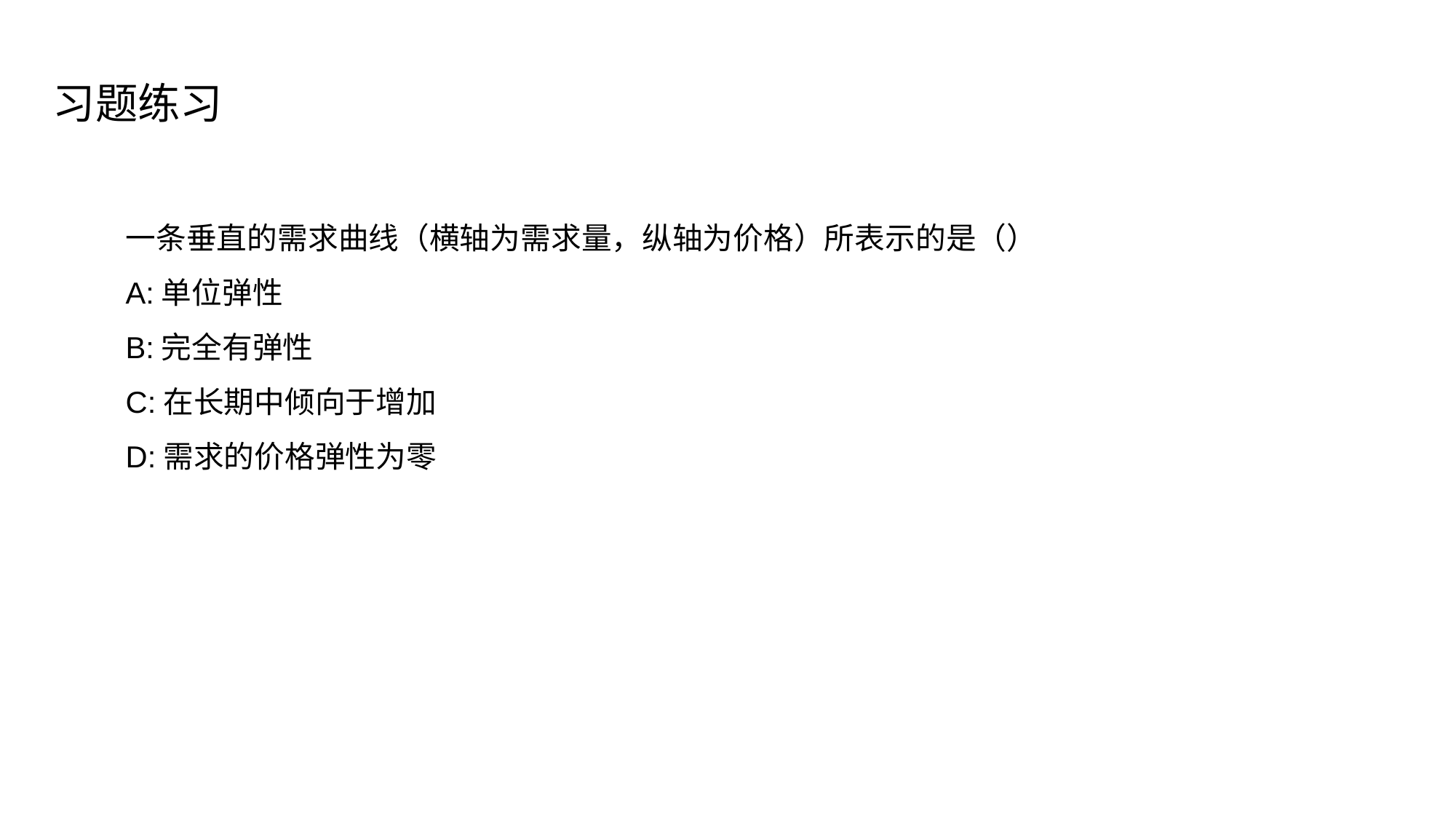

习题练习
一条垂直的需求曲线（横轴为需求量，纵轴为价格）所表示的是（）
A:单位弹性
B:完全有弹性
C:在长期中倾向于增加
D:需求的价格弹性为零